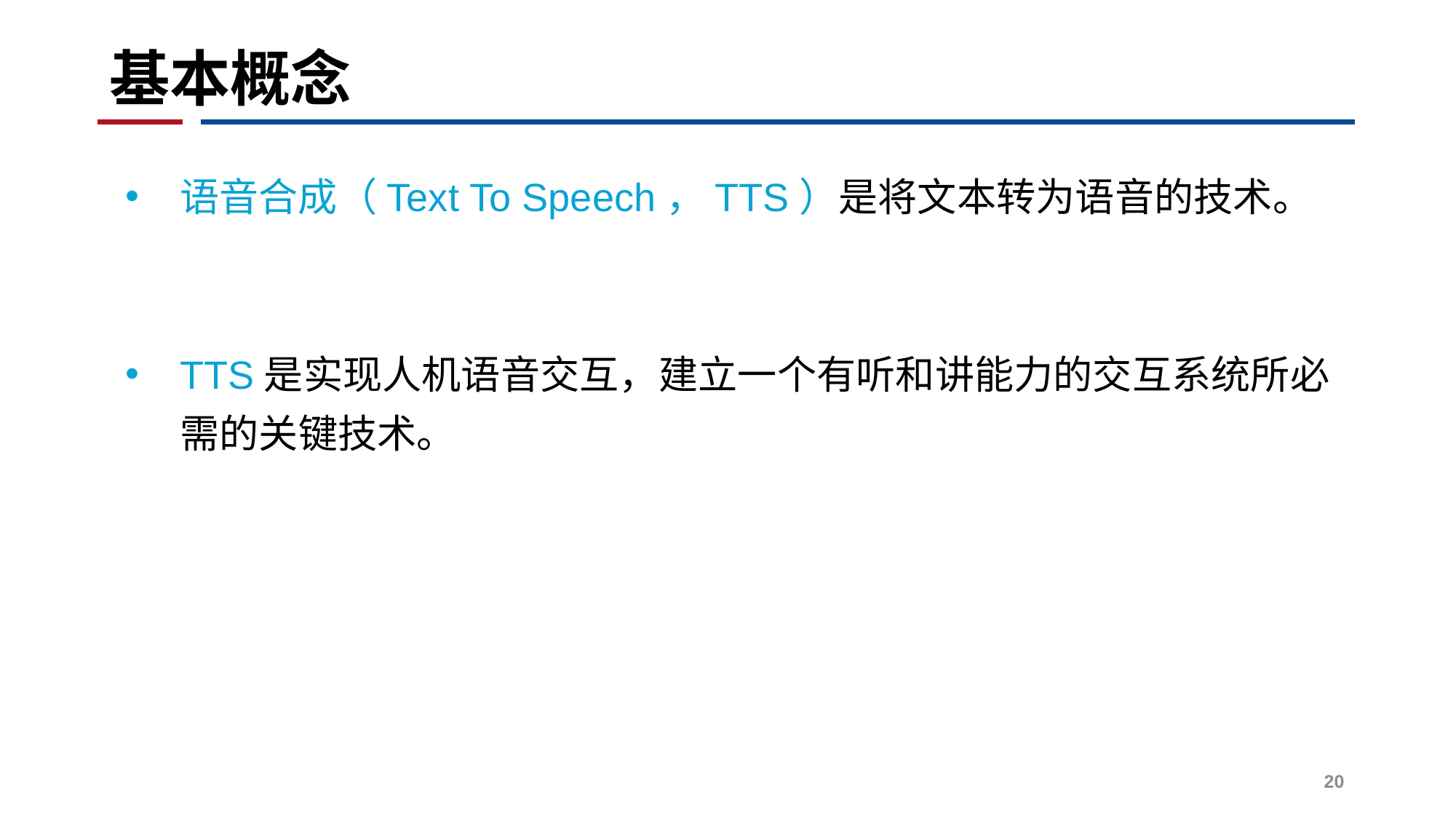

# 基本概念
语音合成（Text To Speech，TTS）是将文本转为语音的技术。

TTS是实现人机语音交互，建立一个有听和讲能力的交互系统所必需的关键技术。
20